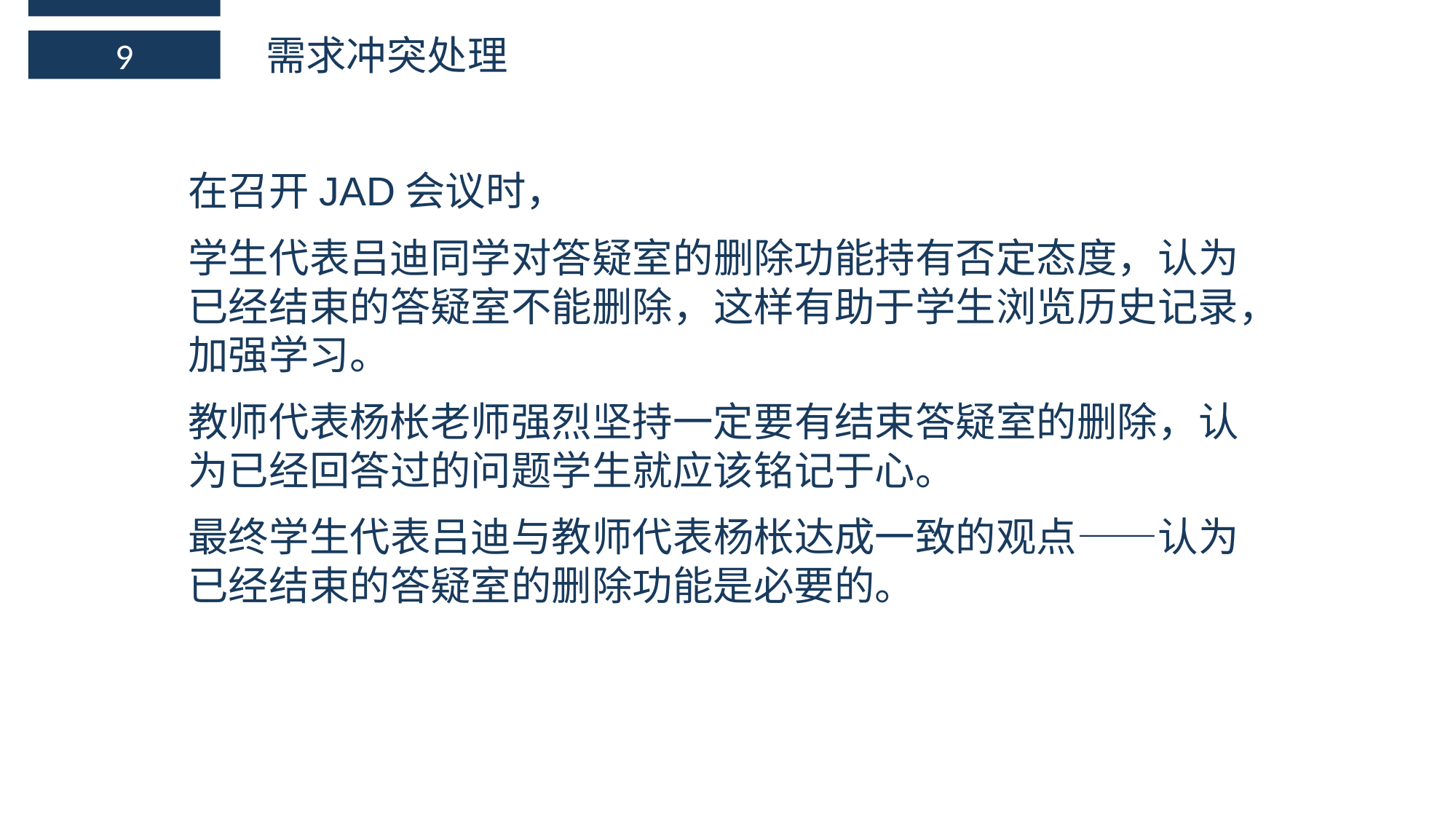

需求冲突处理
9
在召开JAD会议时，
学生代表吕迪同学对答疑室的删除功能持有否定态度，认为已经结束的答疑室不能删除，这样有助于学生浏览历史记录，加强学习。
教师代表杨枨老师强烈坚持一定要有结束答疑室的删除，认为已经回答过的问题学生就应该铭记于心。
最终学生代表吕迪与教师代表杨枨达成一致的观点——认为已经结束的答疑室的删除功能是必要的。